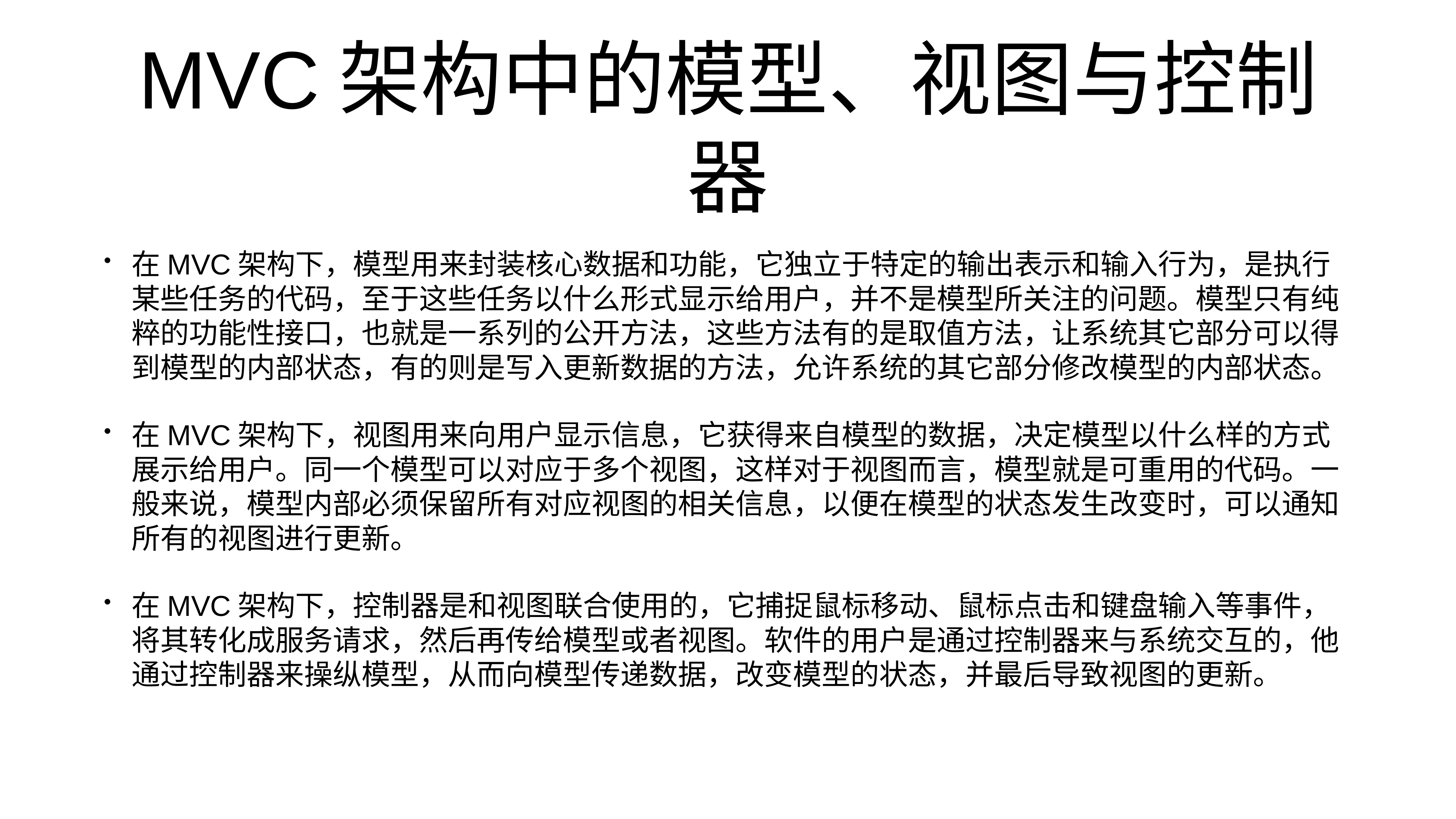

# MVC架构中的模型、视图与控制器
在MVC架构下，模型用来封装核心数据和功能，它独立于特定的输出表示和输入行为，是执行某些任务的代码，至于这些任务以什么形式显示给用户，并不是模型所关注的问题。模型只有纯粹的功能性接口，也就是一系列的公开方法，这些方法有的是取值方法，让系统其它部分可以得到模型的内部状态，有的则是写入更新数据的方法，允许系统的其它部分修改模型的内部状态。
在MVC架构下，视图用来向用户显示信息，它获得来自模型的数据，决定模型以什么样的方式展示给用户。同一个模型可以对应于多个视图，这样对于视图而言，模型就是可重用的代码。一般来说，模型内部必须保留所有对应视图的相关信息，以便在模型的状态发生改变时，可以通知所有的视图进行更新。
在MVC架构下，控制器是和视图联合使用的，它捕捉鼠标移动、鼠标点击和键盘输入等事件，将其转化成服务请求，然后再传给模型或者视图。软件的用户是通过控制器来与系统交互的，他通过控制器来操纵模型，从而向模型传递数据，改变模型的状态，并最后导致视图的更新。